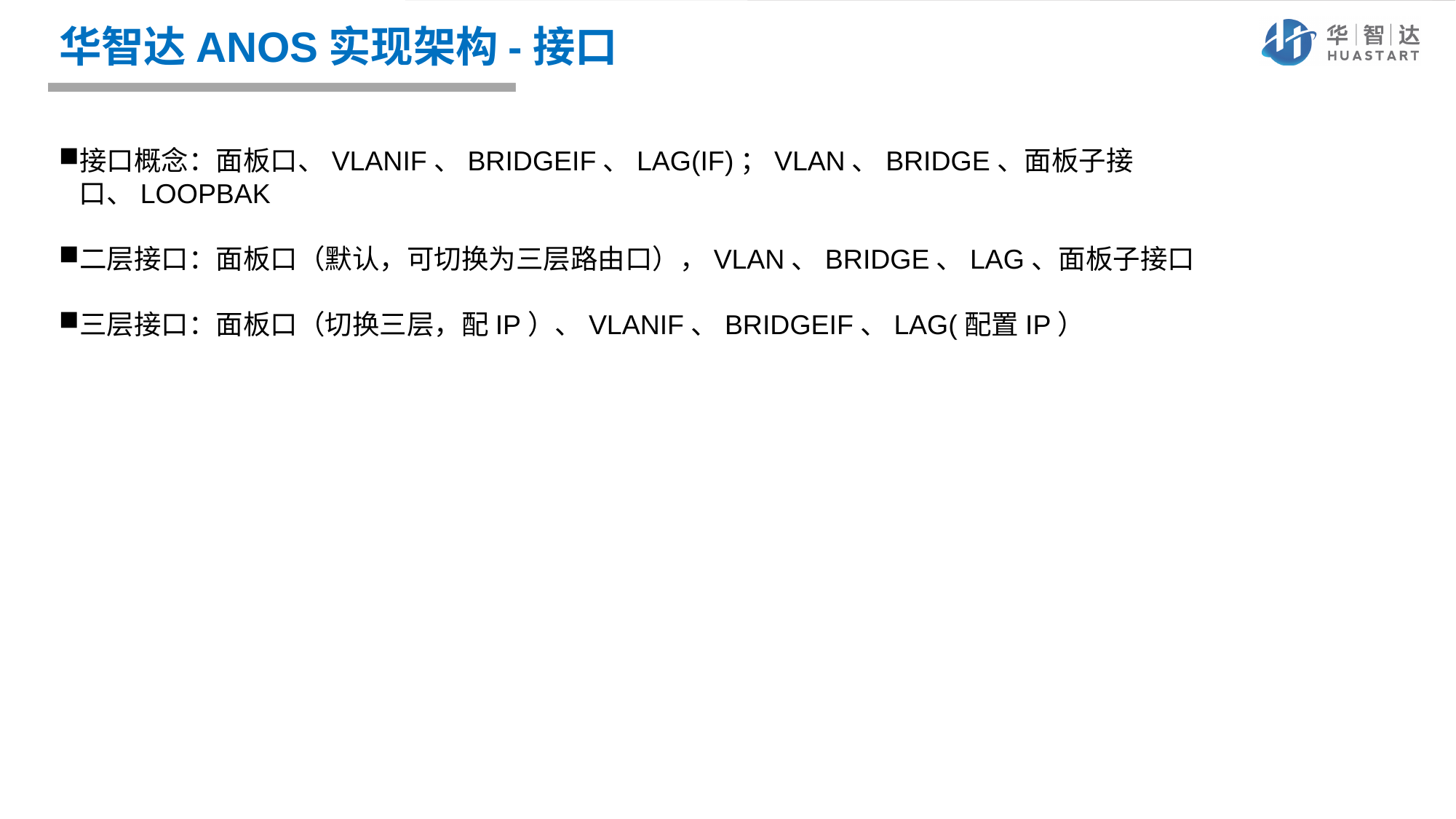

# 华智达ANOS实现架构-接口
接口概念：面板口、VLANIF、BRIDGEIF、LAG(IF)；VLAN、BRIDGE、面板子接口、LOOPBAK

二层接口：面板口（默认，可切换为三层路由口），VLAN、BRIDGE、LAG、面板子接口

三层接口：面板口（切换三层，配IP）、VLANIF、BRIDGEIF、LAG(配置IP）